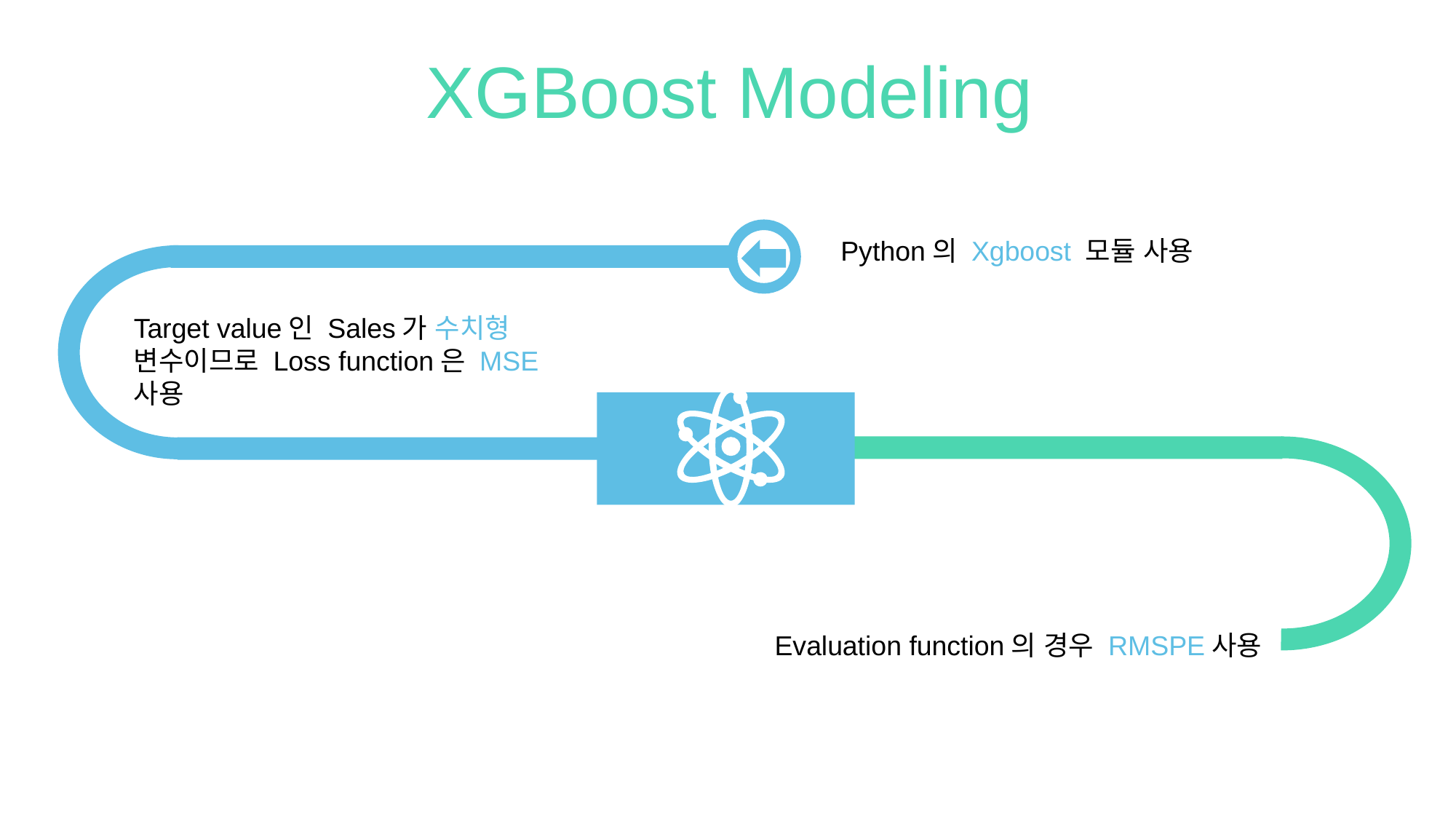

XGBoost Modeling

Python의 Xgboost 모듈 사용

Target value인 Sales가 수치형 변수이므로 Loss function은 MSE사용
Content  Here

Evaluation function의 경우 RMSPE사용